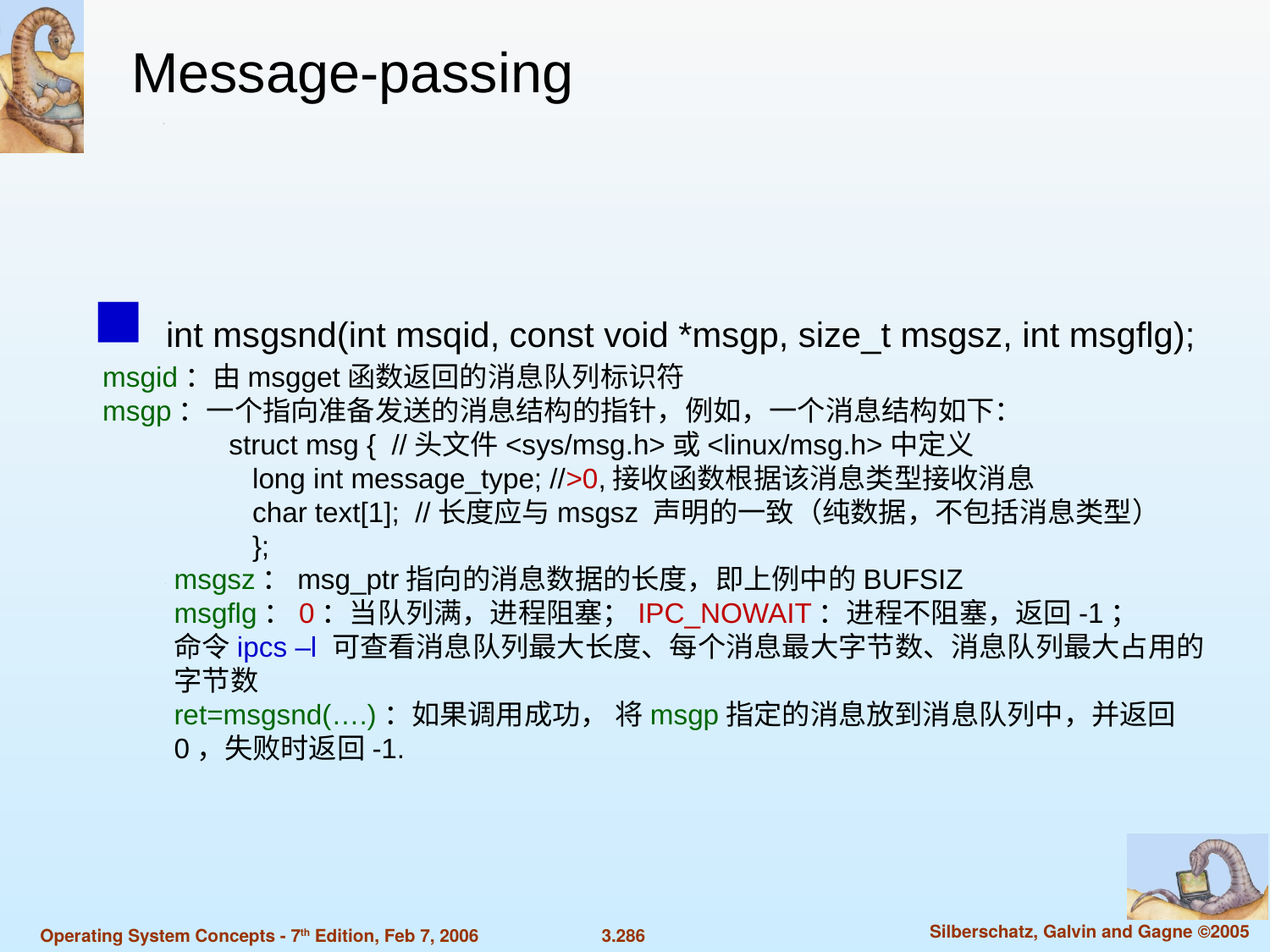

Message-passing
 int msgsnd(int msqid, const void *msgp, size_t msgsz, int msgflg);
msgid：由msgget函数返回的消息队列标识符
msgp：一个指向准备发送的消息结构的指针，例如，一个消息结构如下：
       struct msg {  //头文件<sys/msg.h>或<linux/msg.h>中定义
          long int message_type; //>0,接收函数根据该消息类型接收消息
          char text[1];  //长度应与msgsz 声明的一致（纯数据，不包括消息类型）
          };
msgsz：msg_ptr指向的消息数据的长度，即上例中的BUFSIZ
msgflg：0：当队列满，进程阻塞；IPC_NOWAIT：进程不阻塞，返回-1；
命令ipcs –l 可查看消息队列最大长度、每个消息最大字节数、消息队列最大占用的字节数
ret=msgsnd(….)：如果调用成功， 将msgp指定的消息放到消息队列中，并返回0，失败时返回-1.